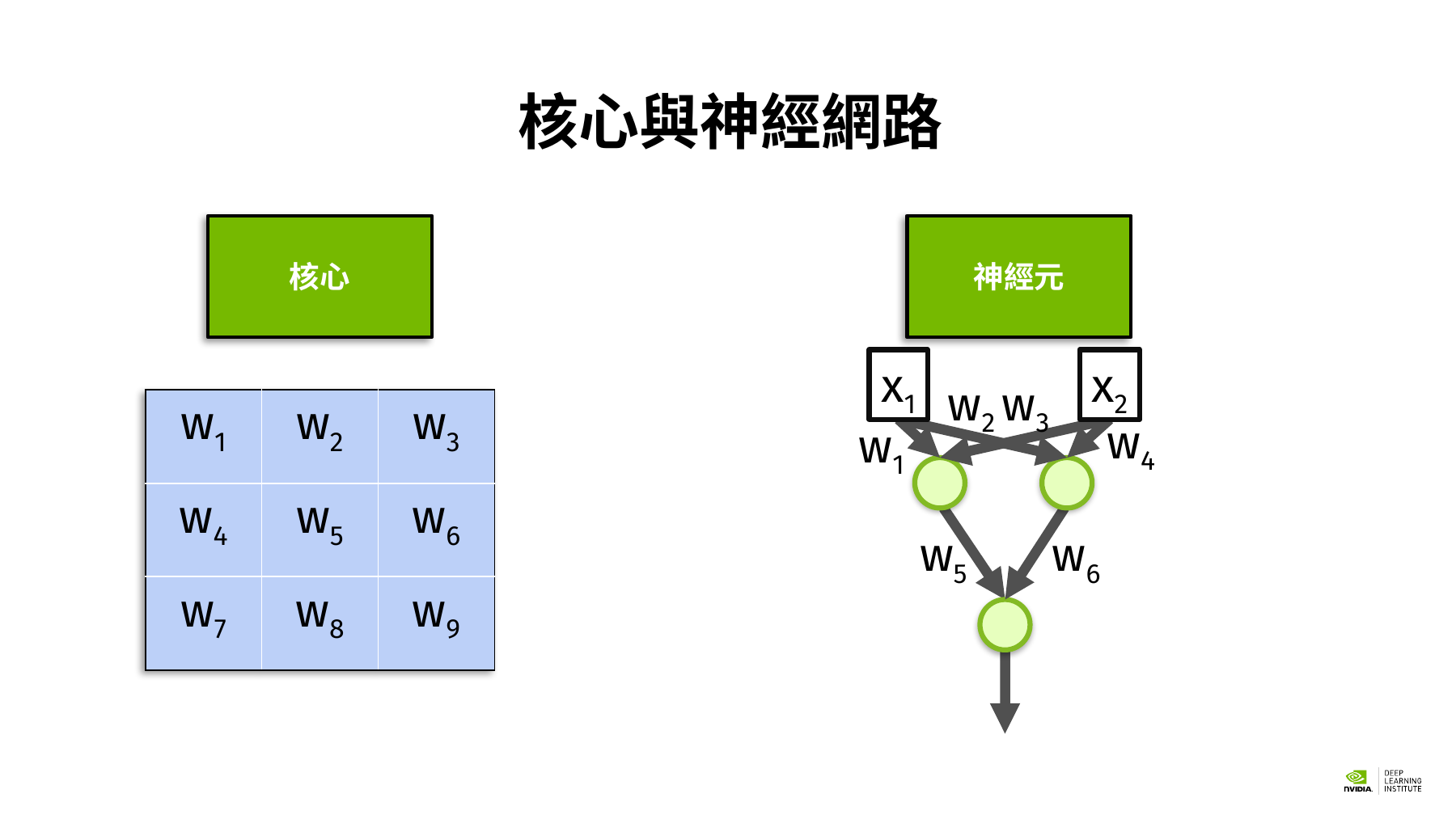

# 核心與神經網路
核心
神經元
x1
x2
w3
w2
w4
w1

w5
w6

| w1 | w2 | w3 |
| --- | --- | --- |
| w4 | w5 | w6 |
| w7 | w8 | w9 |